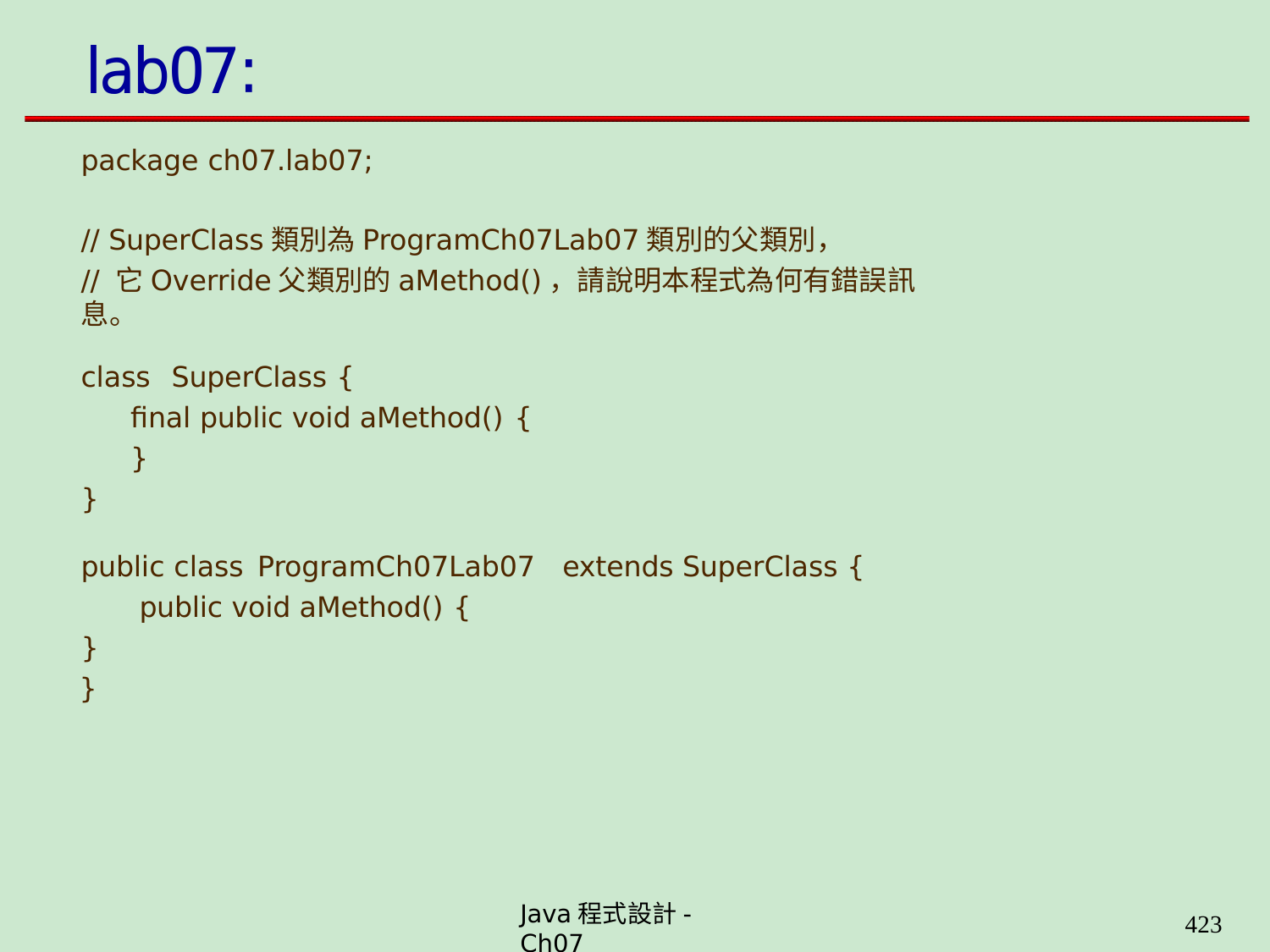

# lab07:
package ch07.lab07;

// SuperClass類別為ProgramCh07Lab07類別的父類別，
// 它Override父類別的aMethod()，請說明本程式為何有錯誤訊息。

class	SuperClass {
final public void aMethod() {
}
}
public class	ProgramCh07Lab07  public void aMethod() {
}
}
extends SuperClass {
Java程式設計-Ch07
423